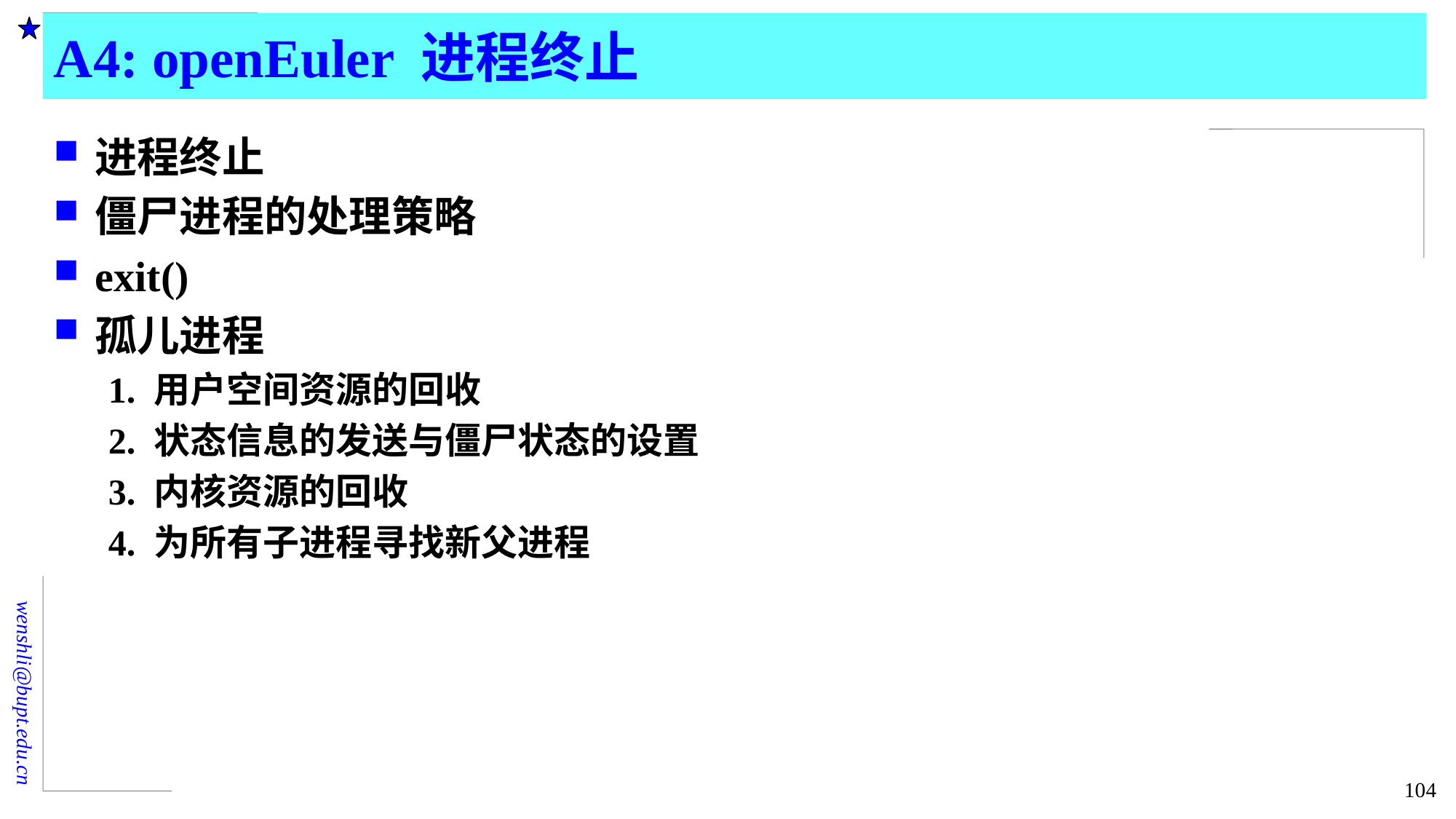

# A4: openEuler 进程终止
进程终止
僵尸进程的处理策略
exit()
孤儿进程
1. 用户空间资源的回收
2. 状态信息的发送与僵尸状态的设置
3. 内核资源的回收
4. 为所有子进程寻找新父进程
104